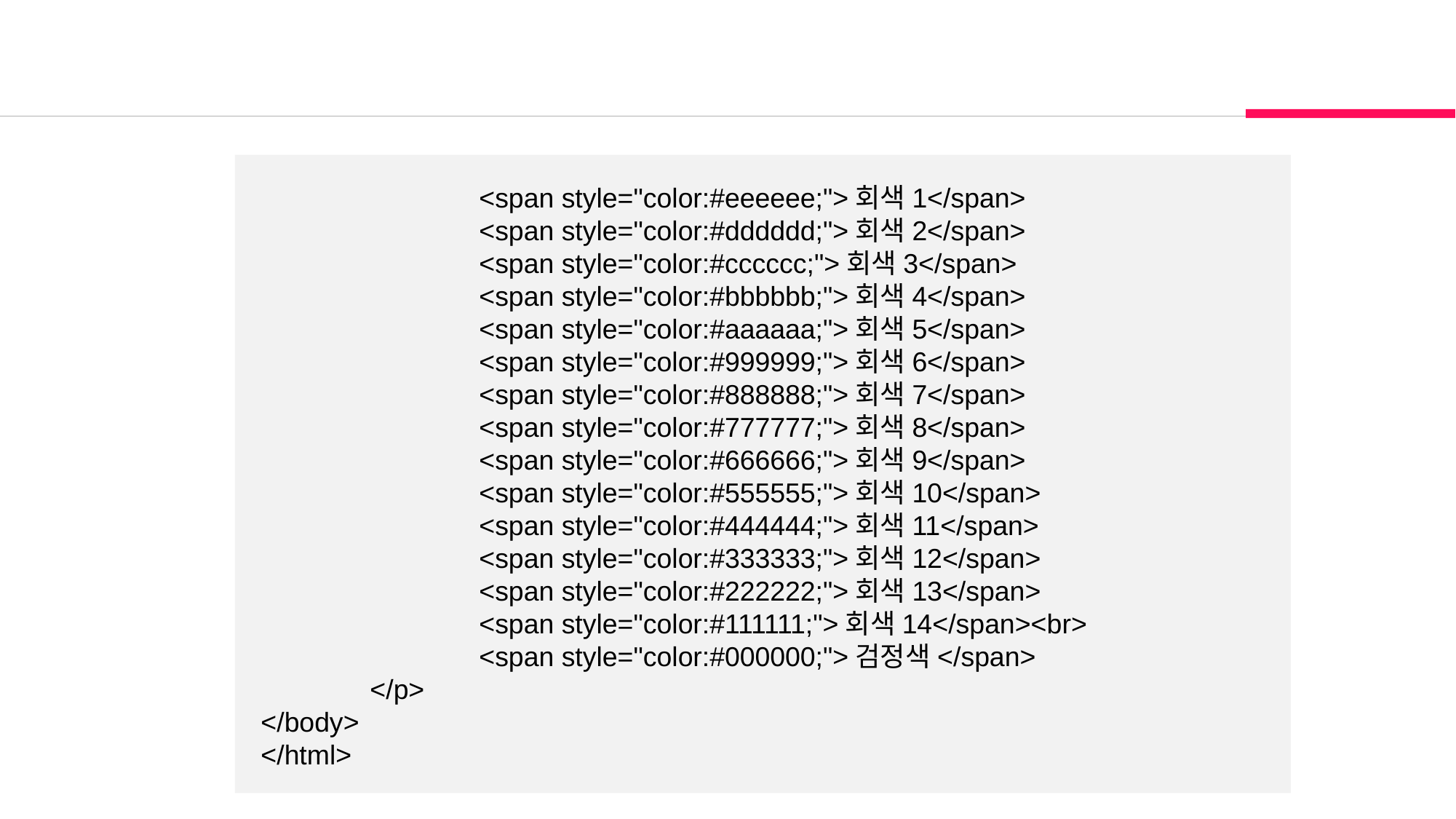

<span style="color:#eeeeee;">회색1</span>
		<span style="color:#dddddd;">회색2</span>
		<span style="color:#cccccc;">회색3</span>
		<span style="color:#bbbbbb;">회색4</span>
		<span style="color:#aaaaaa;">회색5</span>
		<span style="color:#999999;">회색6</span>
		<span style="color:#888888;">회색7</span>
		<span style="color:#777777;">회색8</span>
		<span style="color:#666666;">회색9</span>
		<span style="color:#555555;">회색10</span>
		<span style="color:#444444;">회색11</span>
		<span style="color:#333333;">회색12</span>
		<span style="color:#222222;">회색13</span>
		<span style="color:#111111;">회색14</span><br>
		<span style="color:#000000;">검정색</span>
	</p>
</body>
</html>